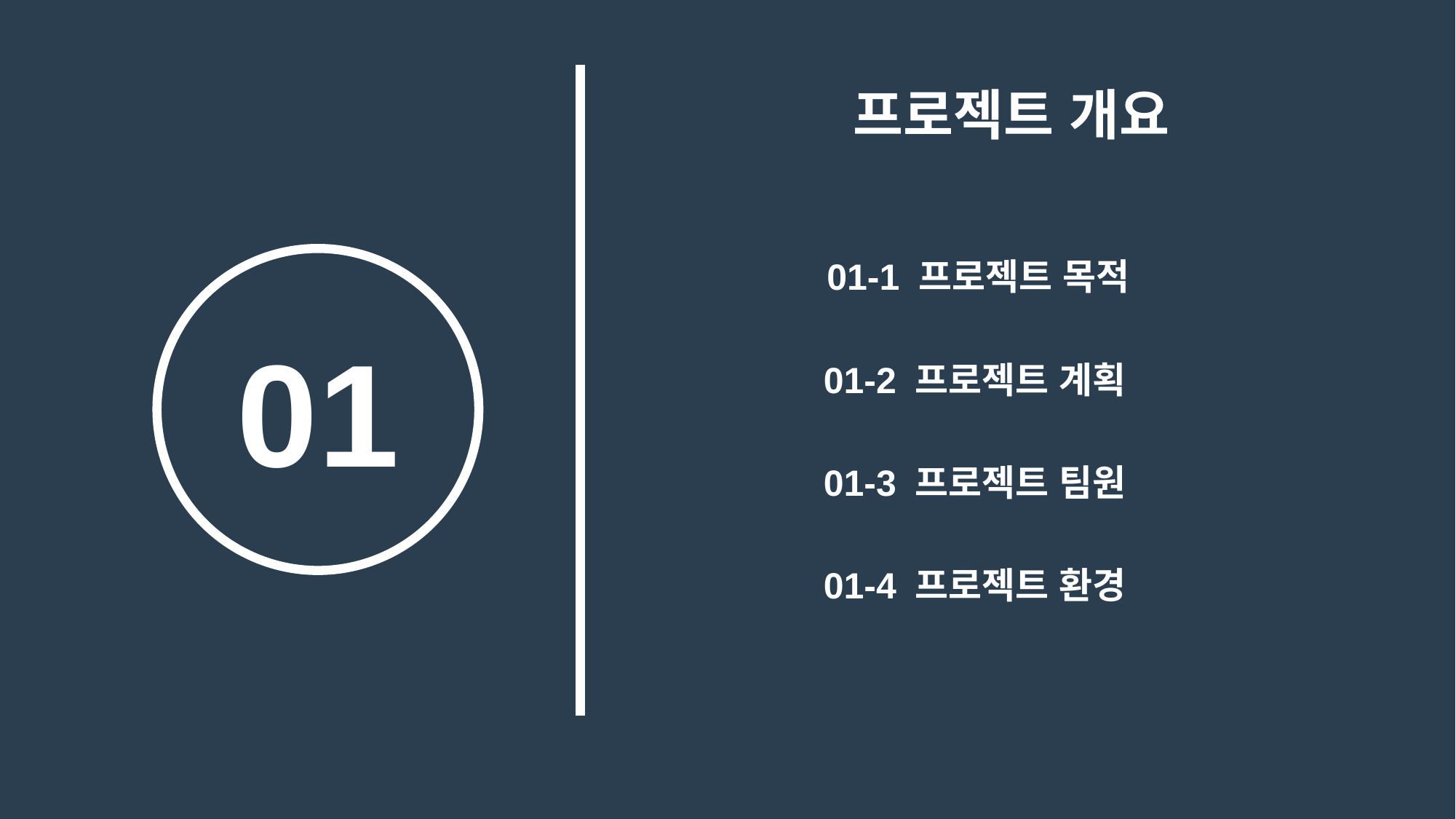

프로젝트 개요

01-1 프로젝트 목적
01
01-2 프로젝트 계획
01-3 프로젝트 팀원
01-4 프로젝트 환경